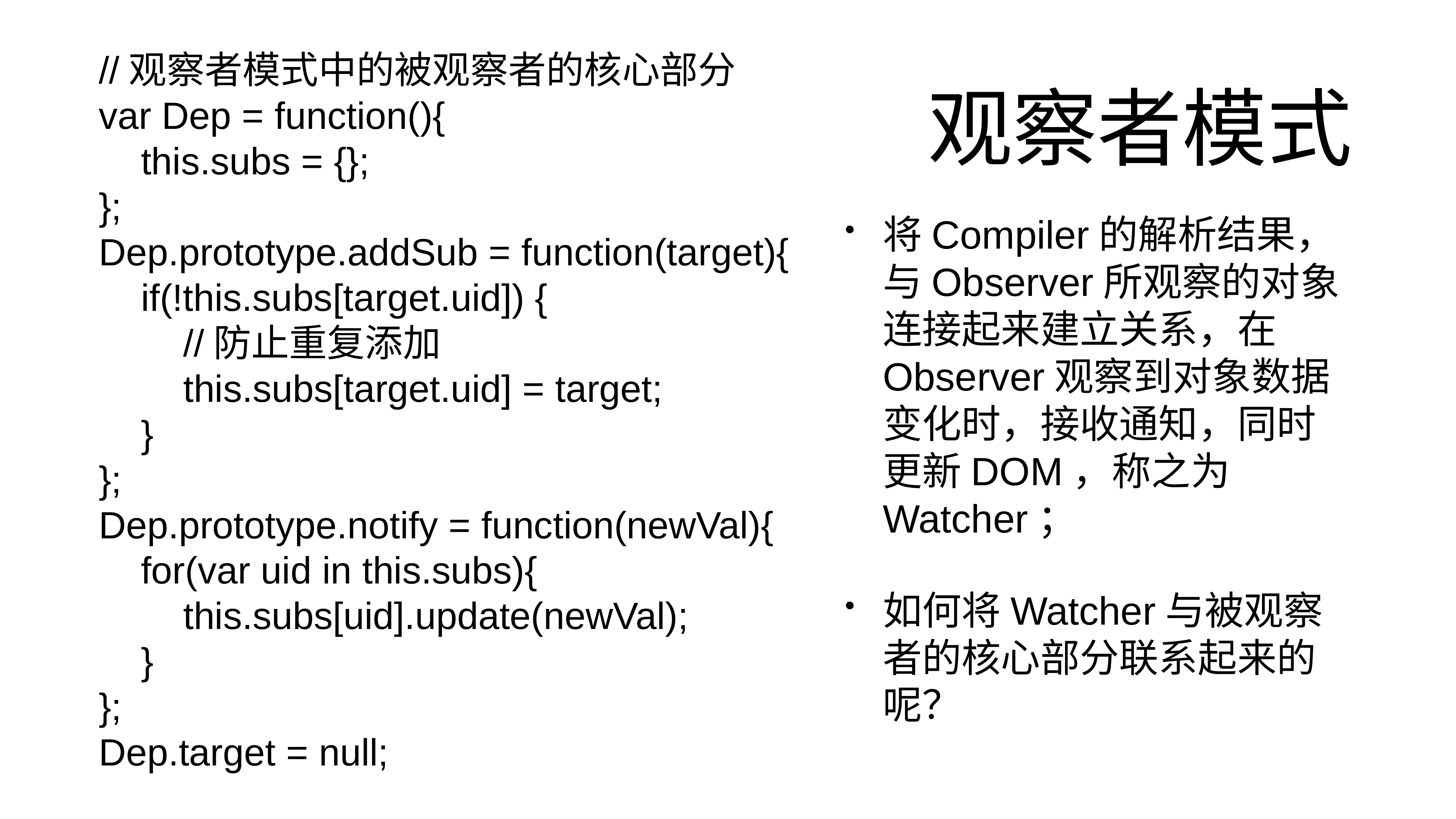

//观察者模式中的被观察者的核心部分
var Dep = function(){
    this.subs = {};
};
Dep.prototype.addSub = function(target){
    if(!this.subs[target.uid]) {
        //防止重复添加
        this.subs[target.uid] = target;
    }
};
Dep.prototype.notify = function(newVal){
    for(var uid in this.subs){
        this.subs[uid].update(newVal);
    }
};
Dep.target = null;
# 观察者模式
将Compiler的解析结果，与Observer所观察的对象连接起来建立关系，在Observer观察到对象数据变化时，接收通知，同时更新DOM，称之为Watcher；
如何将Watcher与被观察者的核心部分联系起来的呢？